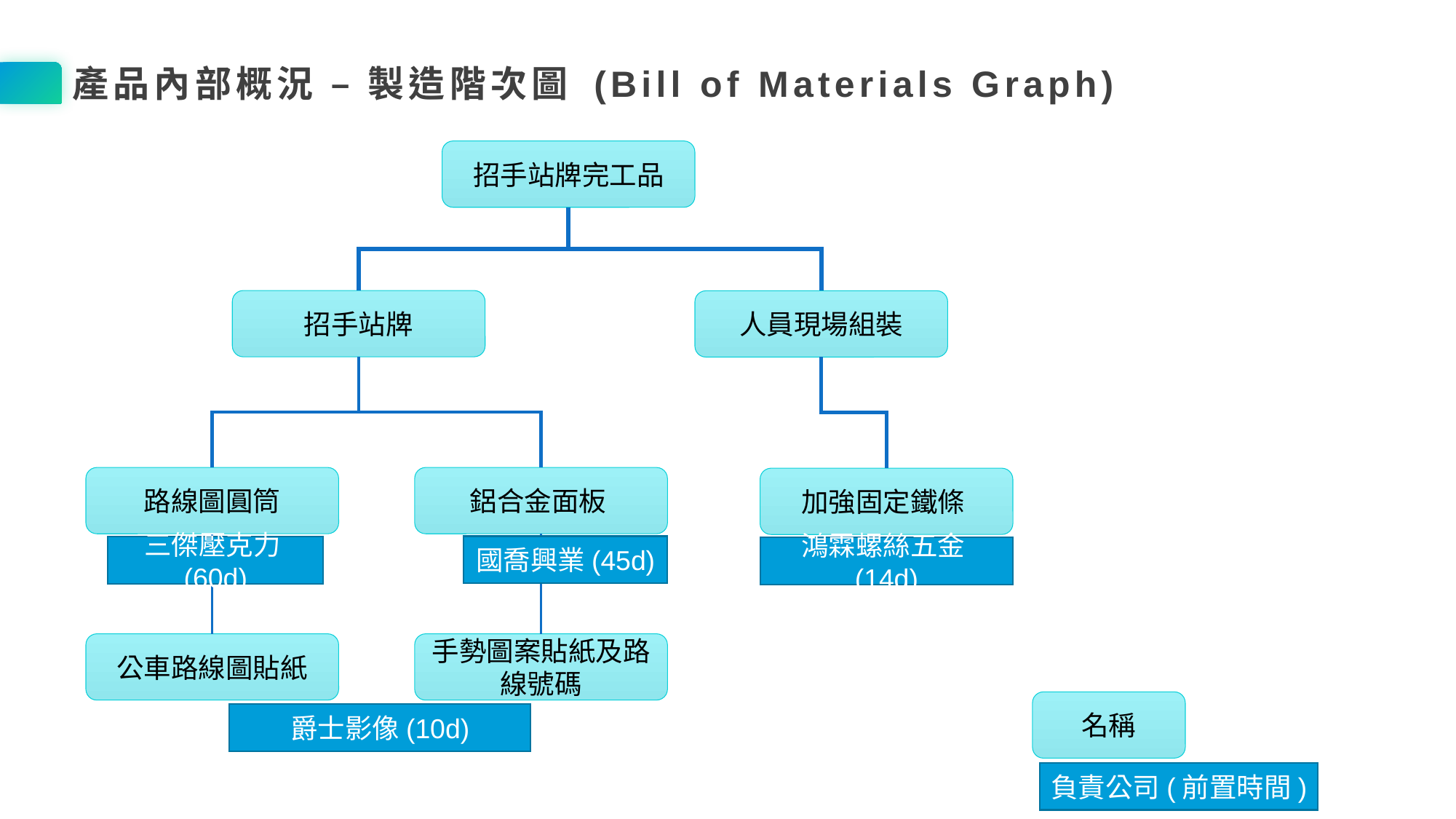

產品內部概況 – 製造階次圖 (Bill of Materials Graph)
招手站牌完工品
招手站牌
人員現場組裝
鋁合金面板
路線圖圓筒
加強固定鐵條
國喬興業(45d)
三傑壓克力(60d)
鴻霖螺絲五金(14d)
公車路線圖貼紙
手勢圖案貼紙及路線號碼
名稱
爵士影像(10d)
負責公司(前置時間)